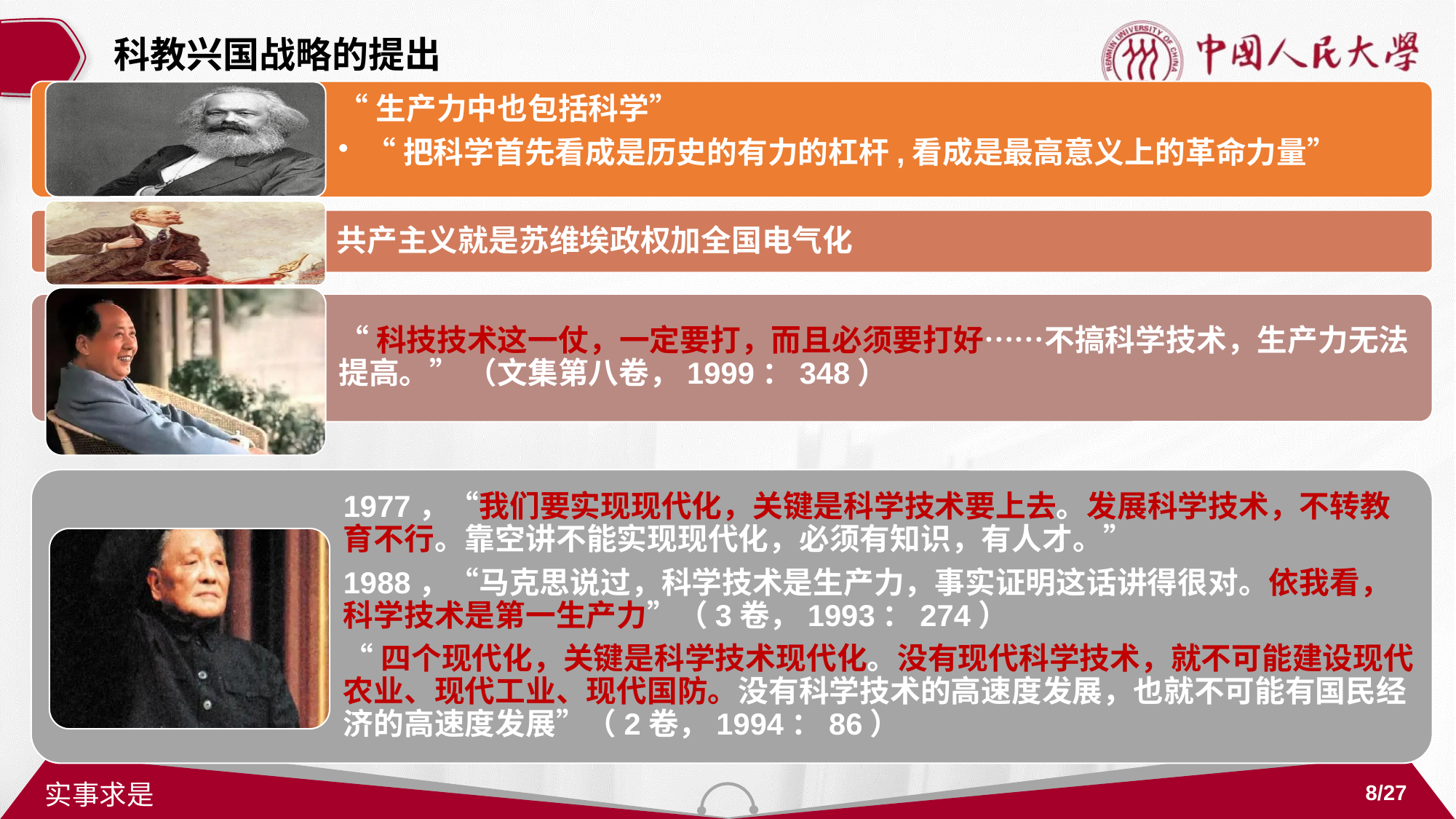

科教兴国战略的提出
“生产力中也包括科学”
“把科学首先看成是历史的有力的杠杆,看成是最高意义上的革命力量”
共产主义就是苏维埃政权加全国电气化
“科技技术这一仗，一定要打，而且必须要打好……不搞科学技术，生产力无法提高。” （文集第八卷，1999：348）
1977，“我们要实现现代化，关键是科学技术要上去。发展科学技术，不转教育不行。靠空讲不能实现现代化，必须有知识，有人才。”
1988，“马克思说过，科学技术是生产力，事实证明这话讲得很对。依我看，科学技术是第一生产力”（3卷，1993：274）
“四个现代化，关键是科学技术现代化。没有现代科学技术，就不可能建设现代农业、现代工业、现代国防。没有科学技术的高速度发展，也就不可能有国民经济的高速度发展”（2卷，1994：86）